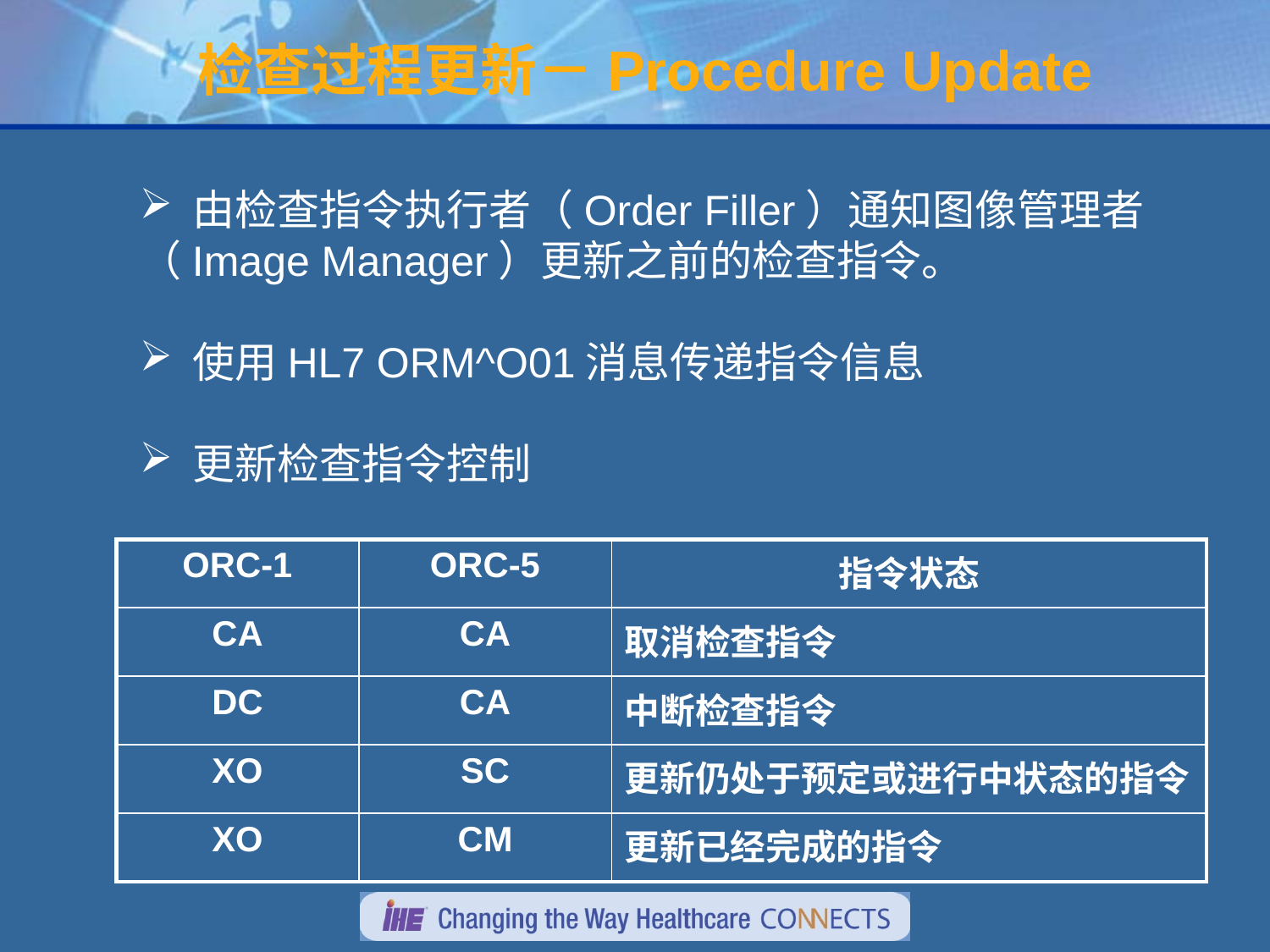

# 检查过程更新－Procedure Update
 由检查指令执行者（Order Filler）通知图像管理者
（Image Manager）更新之前的检查指令。

 使用HL7 ORM^O01消息传递指令信息

 更新检查指令控制
| ORC-1 | ORC-5 | 指令状态 |
| --- | --- | --- |
| CA | CA | 取消检查指令 |
| DC | CA | 中断检查指令 |
| XO | SC | 更新仍处于预定或进行中状态的指令 |
| XO | CM | 更新已经完成的指令 |